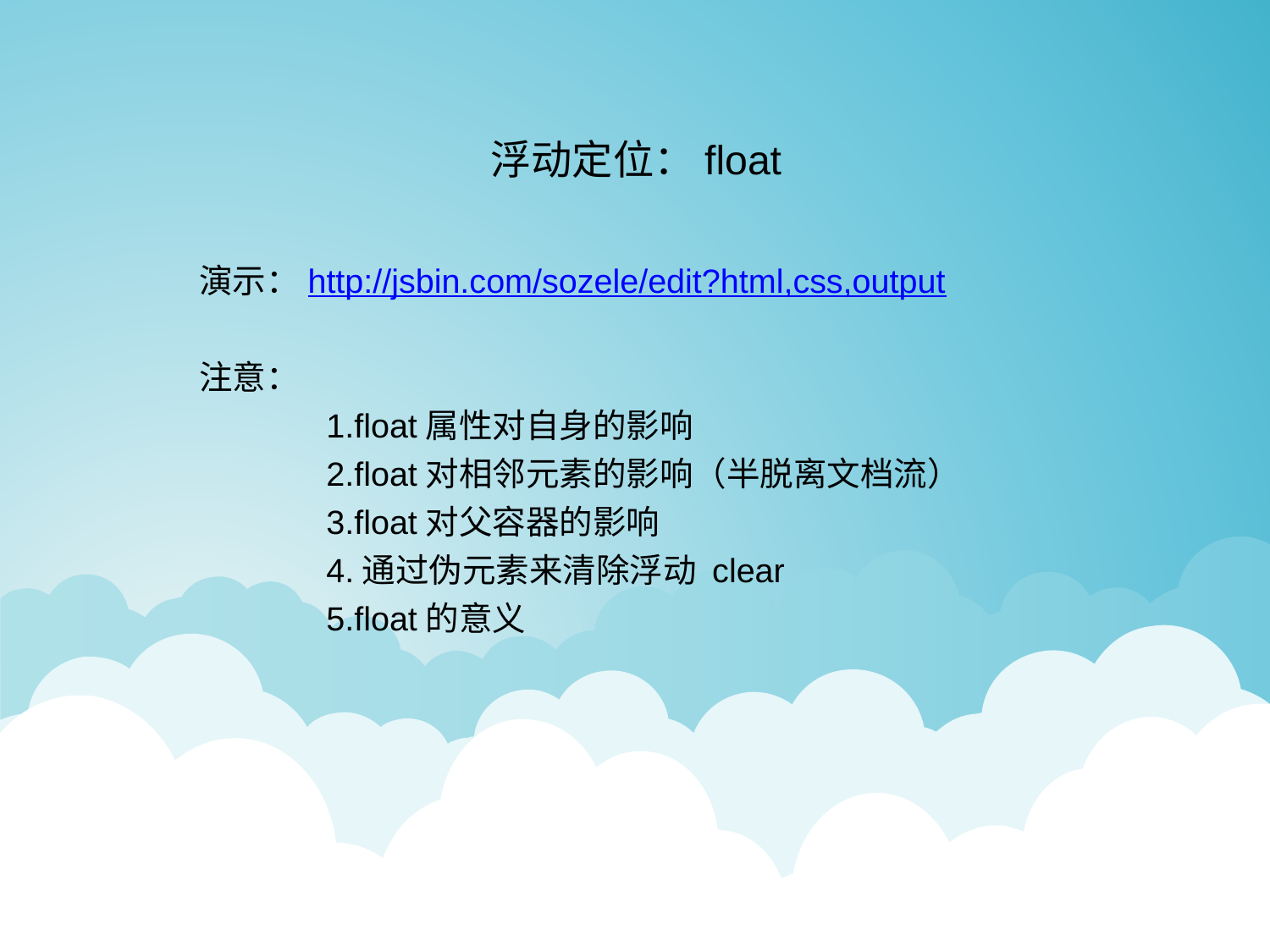

浮动定位：float
演示：http://jsbin.com/sozele/edit?html,css,output

注意：
1.float属性对自身的影响
2.float对相邻元素的影响（半脱离文档流）
3.float对父容器的影响
4.通过伪元素来清除浮动 clear
5.float的意义